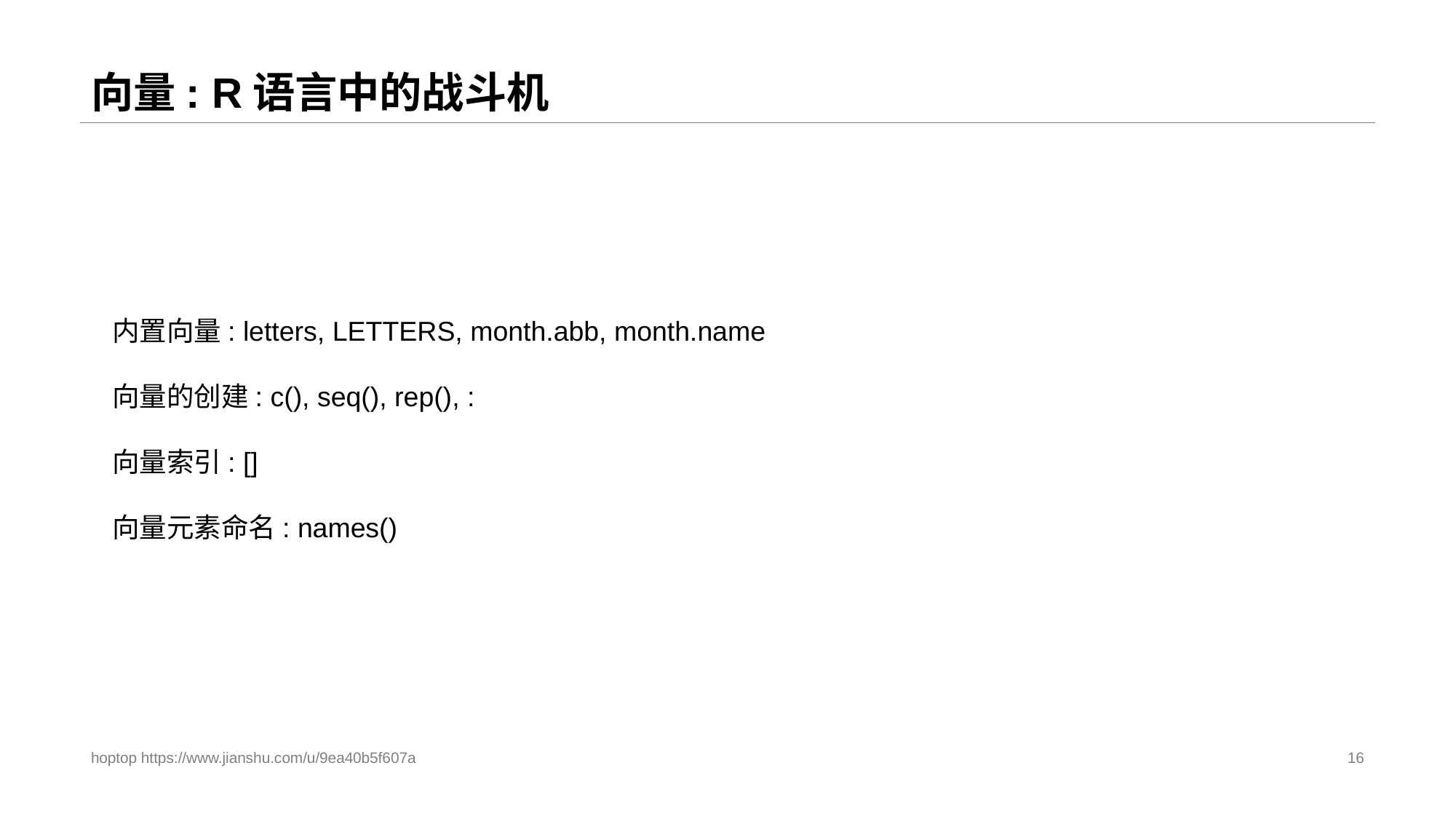

# 向量: R语言中的战斗机
内置向量: letters, LETTERS, month.abb, month.name
向量的创建: c(), seq(), rep(), :
向量索引: []
向量元素命名: names()
hoptop https://www.jianshu.com/u/9ea40b5f607a
16